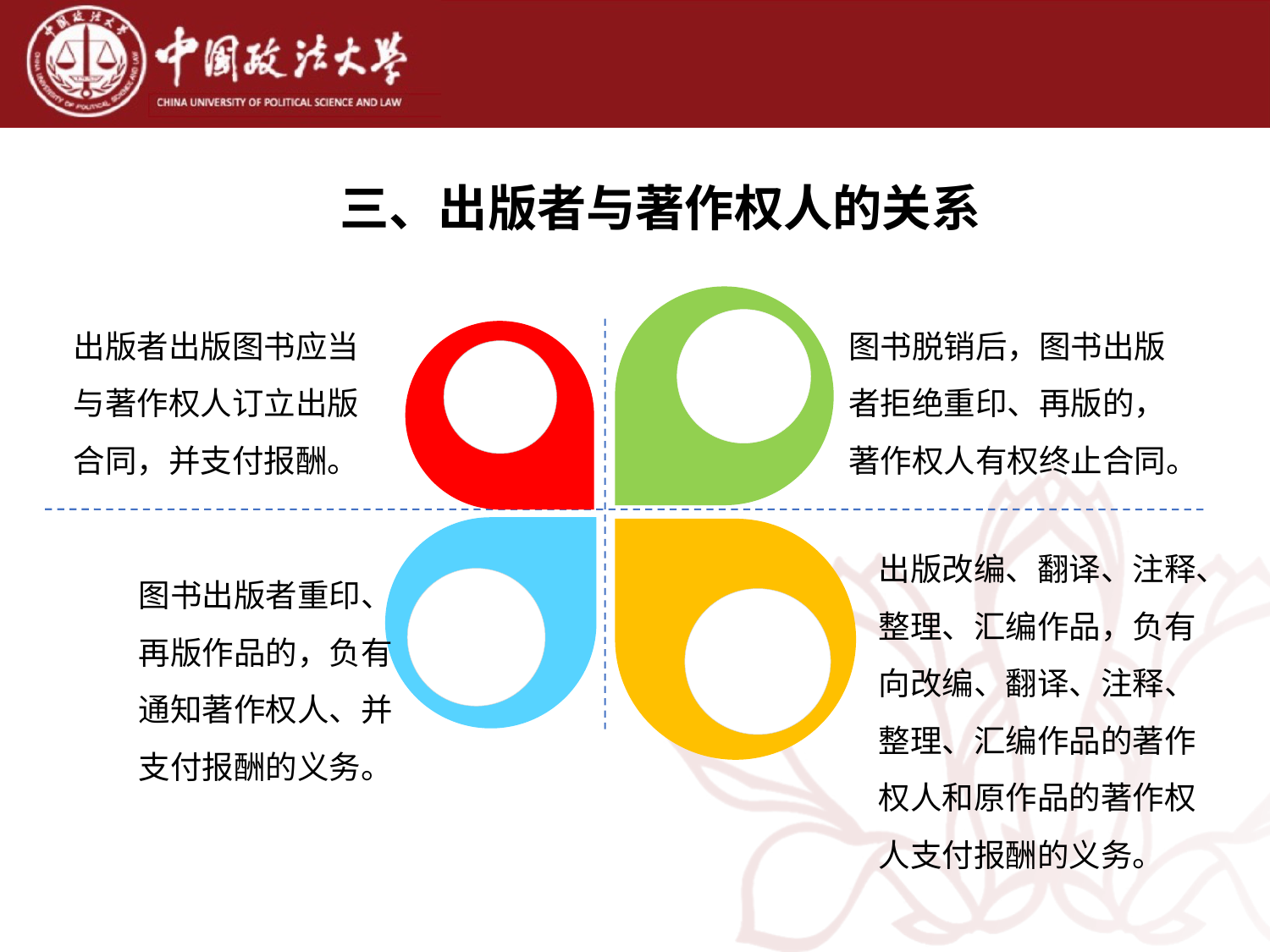

三、出版者与著作权人的关系

出版者出版图书应当与著作权人订立出版合同，并支付报酬。
图书脱销后，图书出版者拒绝重印、再版的，著作权人有权终止合同。

出版改编、翻译、注释、整理、汇编作品，负有向改编、翻译、注释、整理、汇编作品的著作权人和原作品的著作权人支付报酬的义务。
图书出版者重印、再版作品的，负有通知著作权人、并支付报酬的义务。